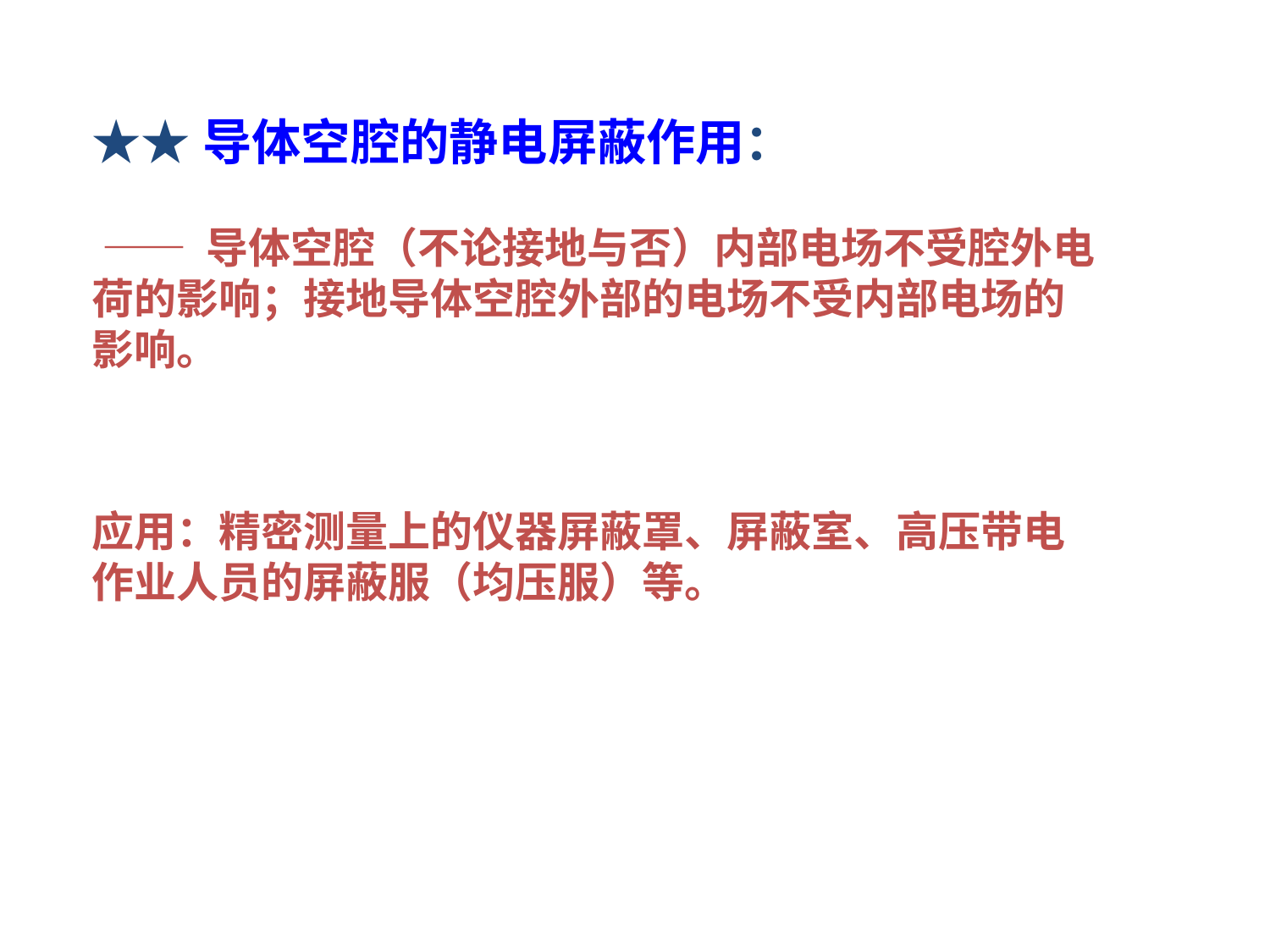

★★导体空腔的静电屏蔽作用：

 —— 导体空腔（不论接地与否）内部电场不受腔外电荷的影响；接地导体空腔外部的电场不受内部电场的影响。
应用：精密测量上的仪器屏蔽罩、屏蔽室、高压带电作业人员的屏蔽服（均压服）等。